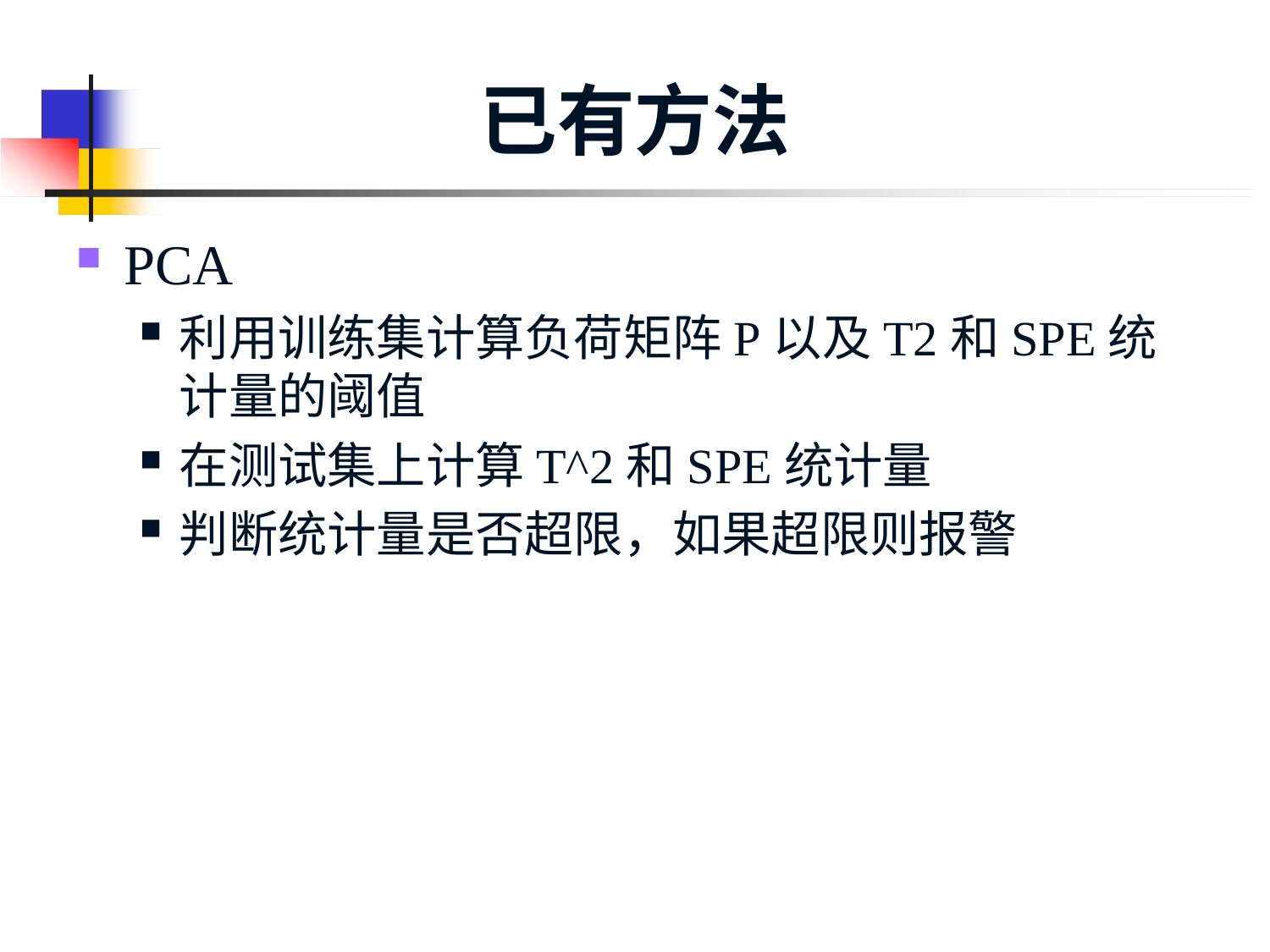

# 已有方法
PCA
利用训练集计算负荷矩阵P以及T2和SPE统计量的阈值
在测试集上计算T^2和SPE统计量
判断统计量是否超限，如果超限则报警